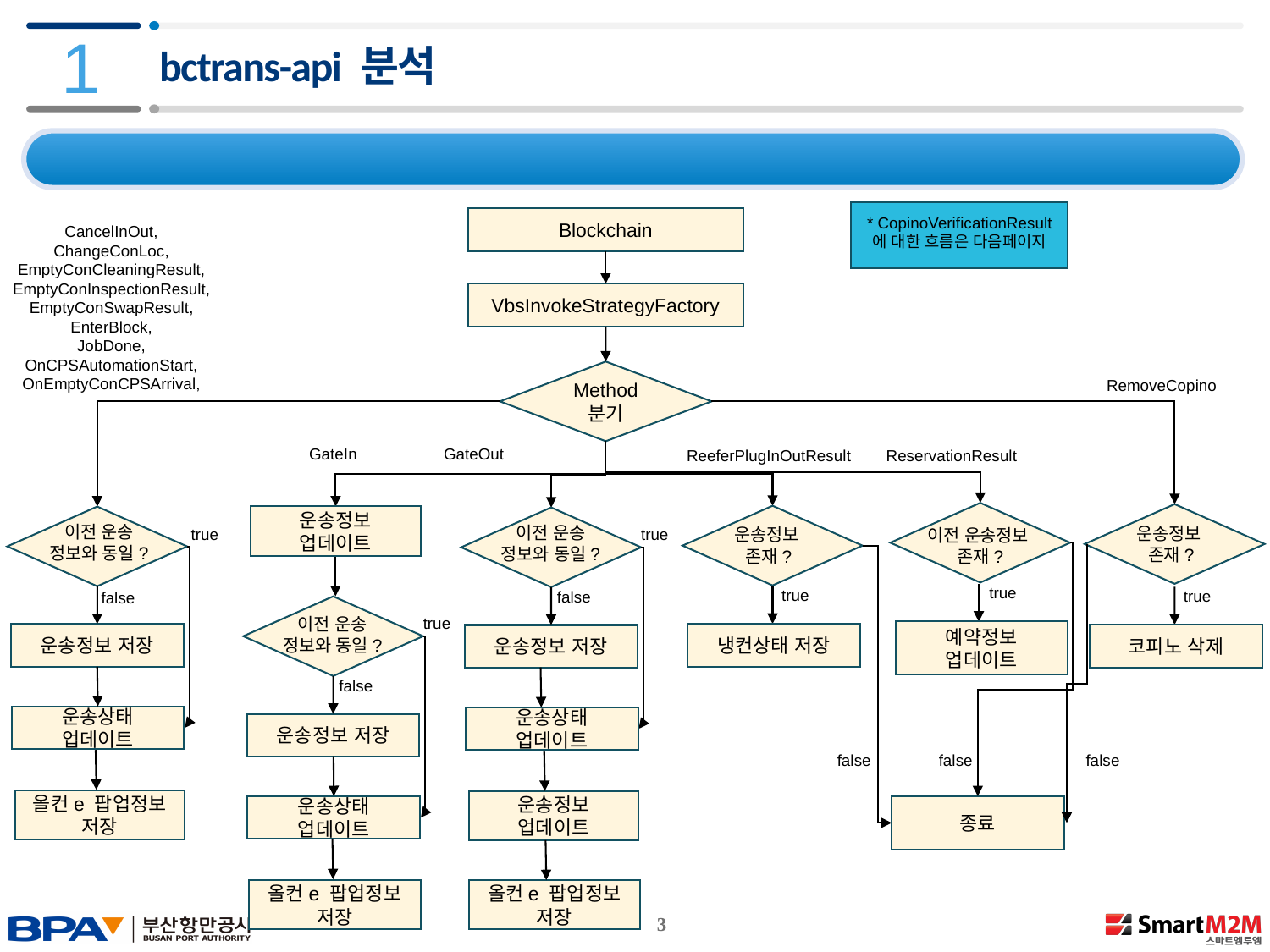

1
# bctrans-api 분석
참고자료. VBS 운송이벤트 흐름도 (Code Level)

* CopinoVerificationResult
에 대한 흐름은 다음페이지
Blockchain
CancelInOut,
ChangeConLoc,
EmptyConCleaningResult,
EmptyConInspectionResult,
EmptyConSwapResult,
EnterBlock,
JobDone,
OnCPSAutomationStart,
OnEmptyConCPSArrival,
VbsInvokeStrategyFactory
Method 분기
RemoveCopino
GateOut
GateIn
ReeferPlugInOutResult
ReservationResult

운송정보 업데이트

이전 운송
정보와 동일?
이전 운송
정보와 동일?
운송정보
존재?
운송정보
존재?
true
이전 운송정보
존재?
true
true
true
true
false
false

이전 운송
정보와 동일?
true
예약정보 업데이트
운송정보 저장
냉컨상태 저장
코피노 삭제
운송정보 저장
false
운송상태 업데이트
운송상태 업데이트
운송정보 저장
false
false
false
올컨e 팝업정보 저장
운송정보 업데이트
운송상태 업데이트
종료
올컨e 팝업정보 저장
올컨e 팝업정보 저장
  3